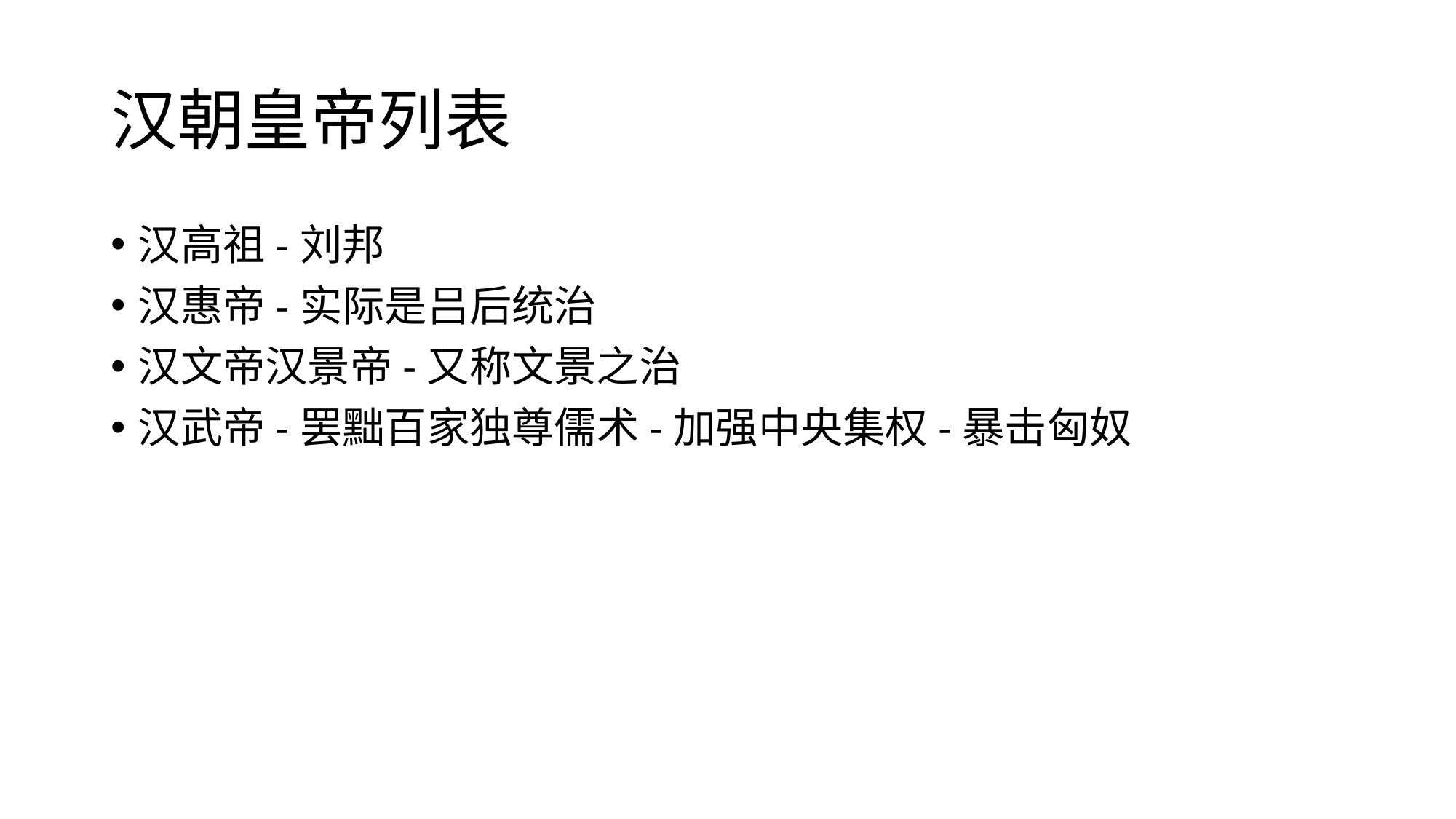

# 汉朝皇帝列表
汉高祖-刘邦
汉惠帝-实际是吕后统治
汉文帝汉景帝-又称文景之治
汉武帝-罢黜百家独尊儒术-加强中央集权-暴击匈奴